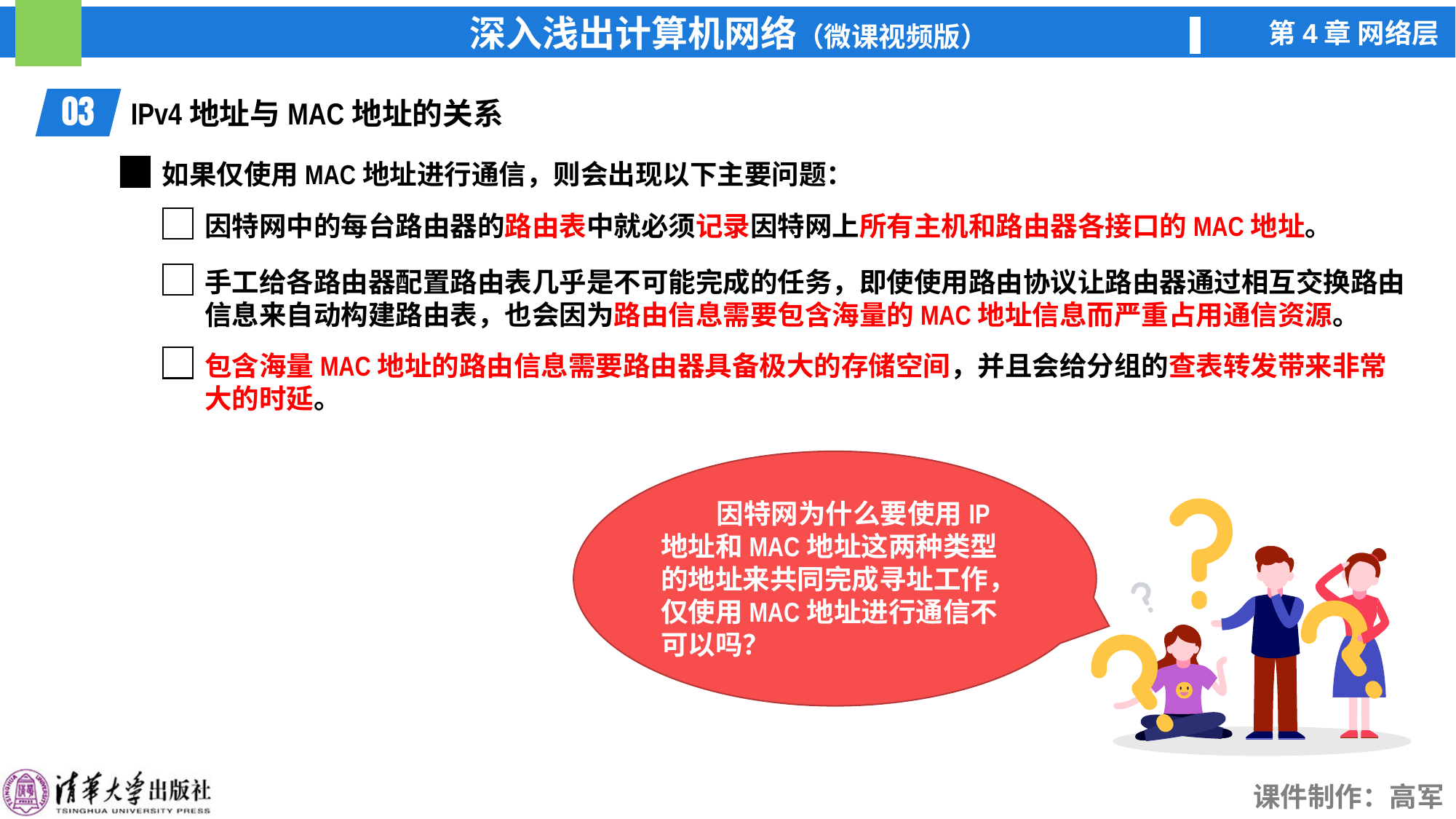

03
IPv4地址与MAC地址的关系
如果仅使用MAC地址进行通信，则会出现以下主要问题：

因特网中的每台路由器的路由表中就必须记录因特网上所有主机和路由器各接口的MAC地址。

手工给各路由器配置路由表几乎是不可能完成的任务，即使使用路由协议让路由器通过相互交换路由信息来自动构建路由表，也会因为路由信息需要包含海量的MAC地址信息而严重占用通信资源。

包含海量MAC地址的路由信息需要路由器具备极大的存储空间，并且会给分组的查表转发带来非常大的时延。

        因特网为什么要使用IP地址和MAC地址这两种类型的地址来共同完成寻址工作，仅使用MAC地址进行通信不可以吗？